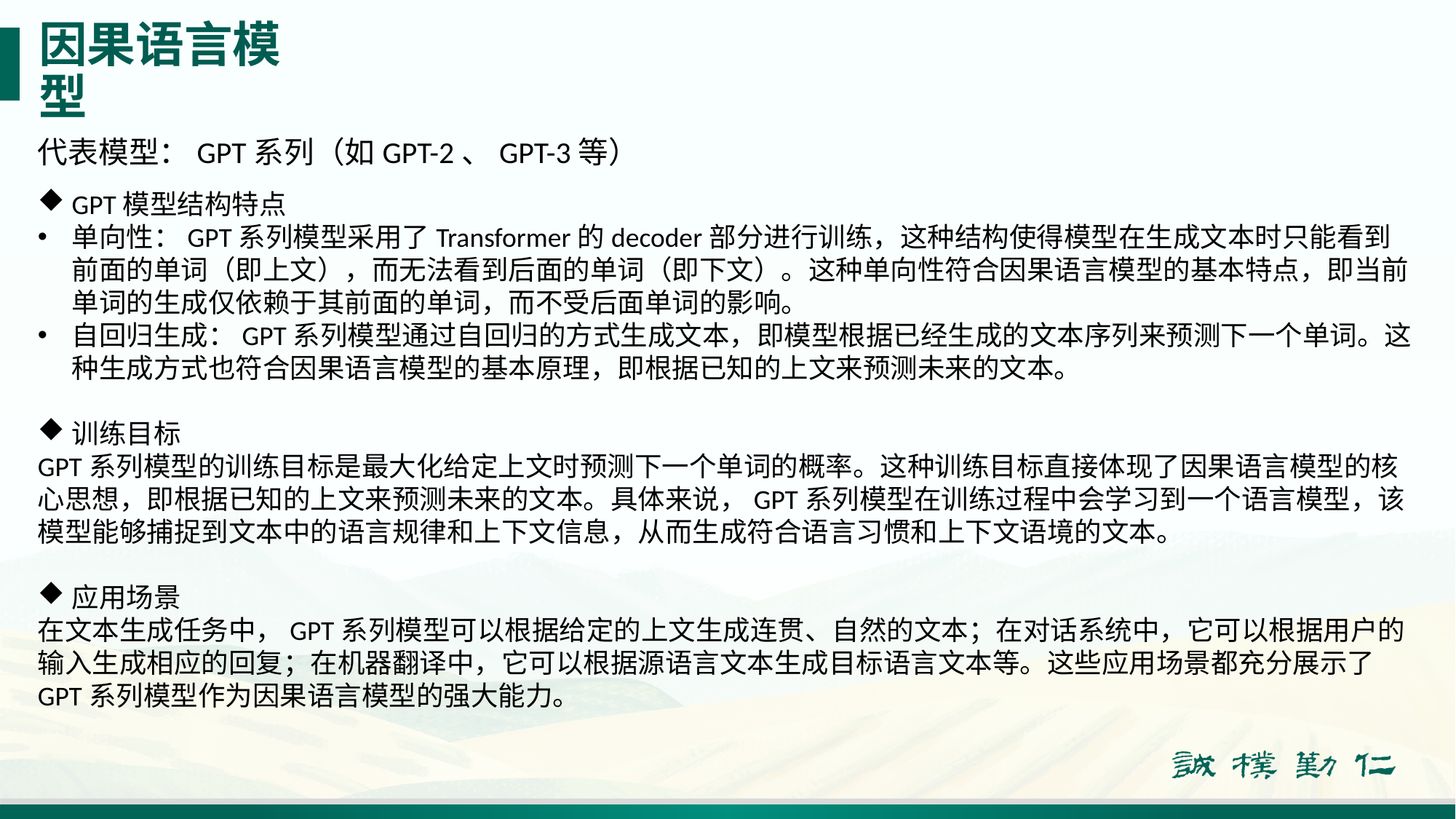

# 因果语言模型
代表模型：GPT系列（如GPT-2、GPT-3等）
GPT模型结构特点
单向性：GPT系列模型采用了Transformer的decoder部分进行训练，这种结构使得模型在生成文本时只能看到前面的单词（即上文），而无法看到后面的单词（即下文）。这种单向性符合因果语言模型的基本特点，即当前单词的生成仅依赖于其前面的单词，而不受后面单词的影响。
自回归生成：GPT系列模型通过自回归的方式生成文本，即模型根据已经生成的文本序列来预测下一个单词。这种生成方式也符合因果语言模型的基本原理，即根据已知的上文来预测未来的文本。

训练目标
GPT系列模型的训练目标是最大化给定上文时预测下一个单词的概率。这种训练目标直接体现了因果语言模型的核心思想，即根据已知的上文来预测未来的文本。具体来说，GPT系列模型在训练过程中会学习到一个语言模型，该模型能够捕捉到文本中的语言规律和上下文信息，从而生成符合语言习惯和上下文语境的文本。

应用场景
在文本生成任务中，GPT系列模型可以根据给定的上文生成连贯、自然的文本；在对话系统中，它可以根据用户的输入生成相应的回复；在机器翻译中，它可以根据源语言文本生成目标语言文本等。这些应用场景都充分展示了GPT系列模型作为因果语言模型的强大能力。